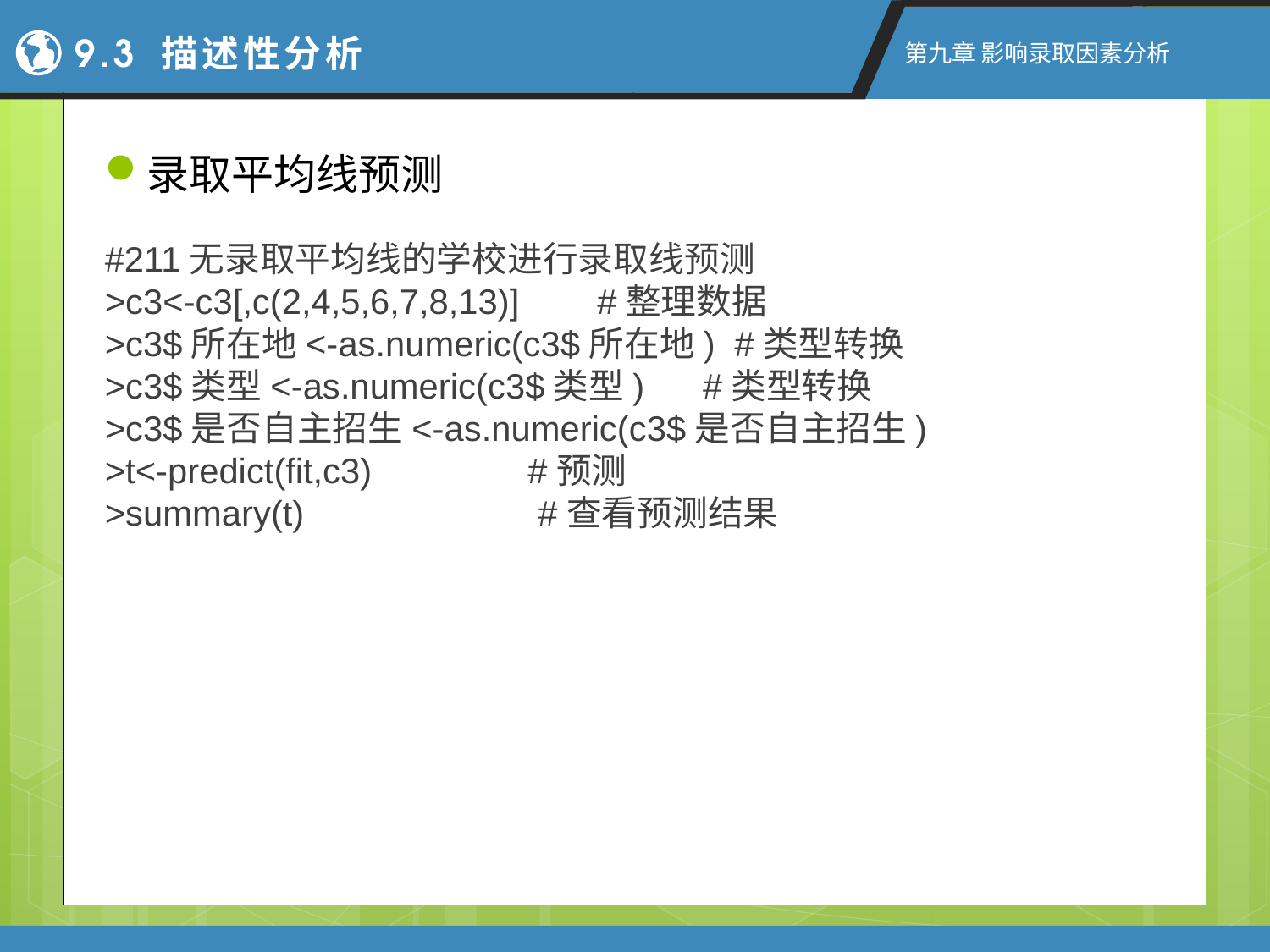

9.3 描述性分析

第九章 影响录取因素分析
录取平均线预测
#211无录取平均线的学校进行录取线预测
>c3<-c3[,c(2,4,5,6,7,8,13)]        #整理数据
>c3$所在地<-as.numeric(c3$所在地)  #类型转换
>c3$类型<-as.numeric(c3$类型)      #类型转换
>c3$是否自主招生<-as.numeric(c3$是否自主招生)
>t<-predict(fit,c3)                #预测
>summary(t)                        #查看预测结果